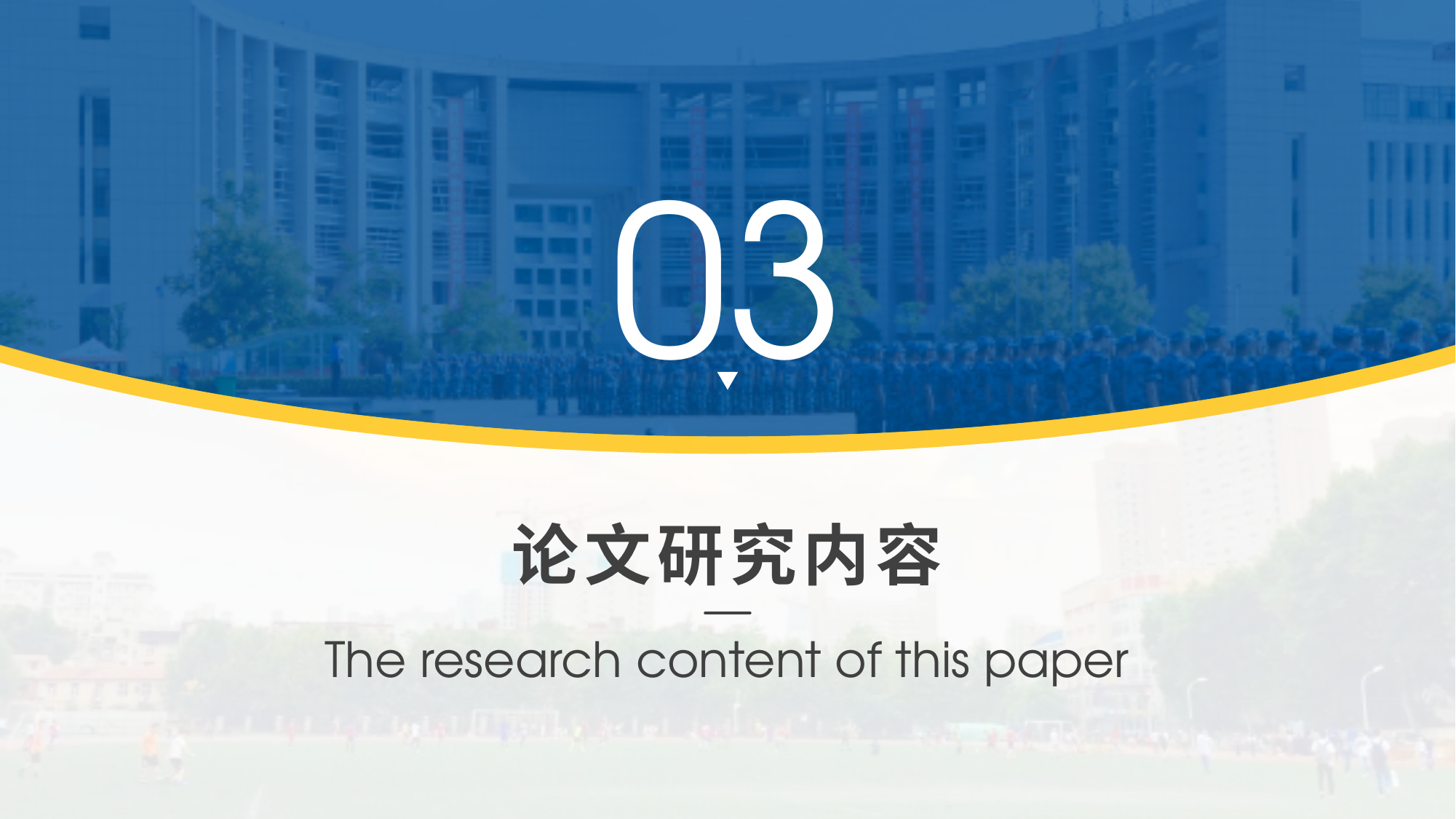

03

论文研究内容
The research content of this paper